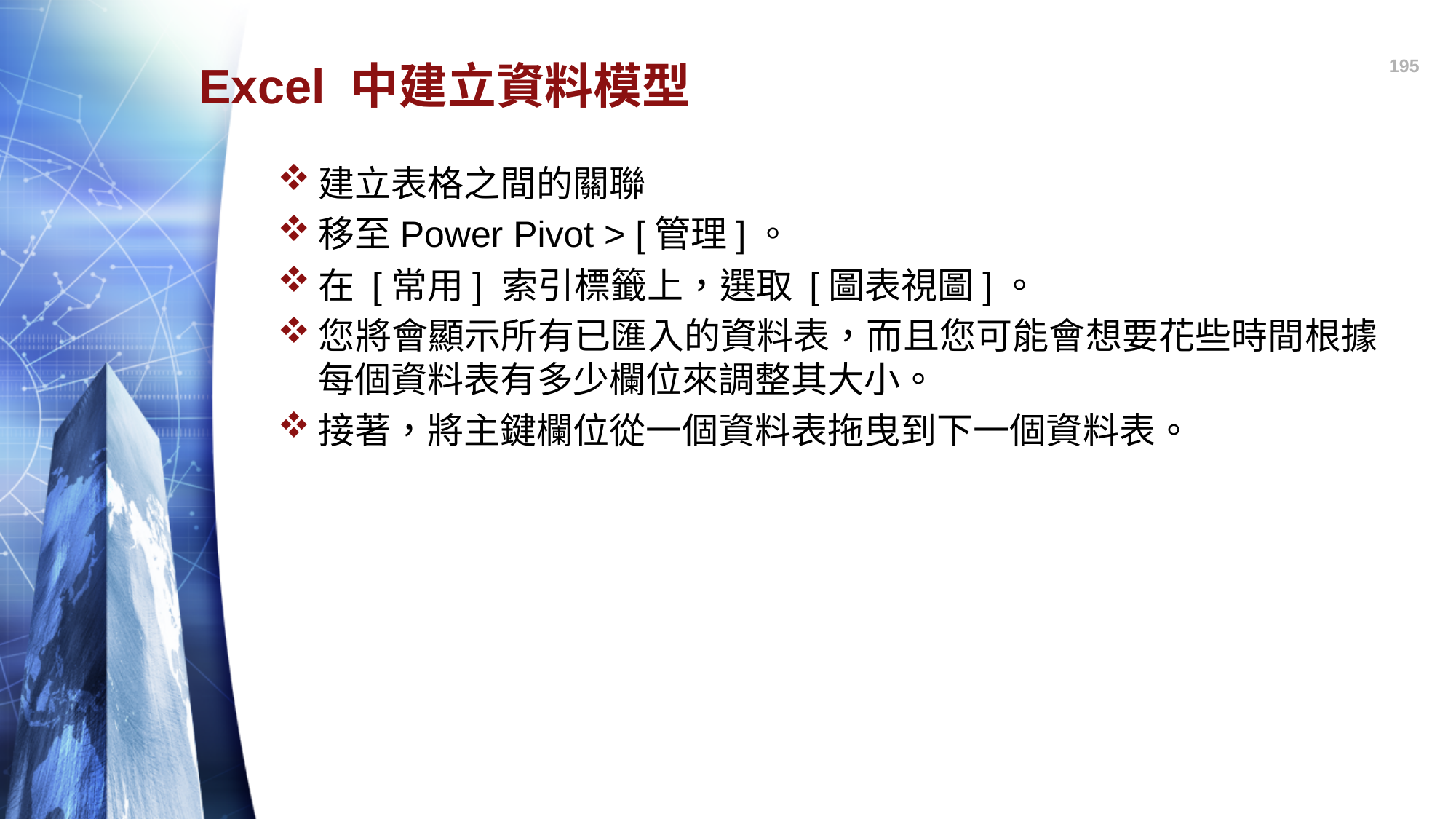

195
# Excel 中建立資料模型
建立表格之間的關聯
移至Power Pivot > [管理]。
在 [常用] 索引標籤上，選取 [圖表視圖]。
您將會顯示所有已匯入的資料表，而且您可能會想要花些時間根據每個資料表有多少欄位來調整其大小。
接著，將主鍵欄位從一個資料表拖曳到下一個資料表。